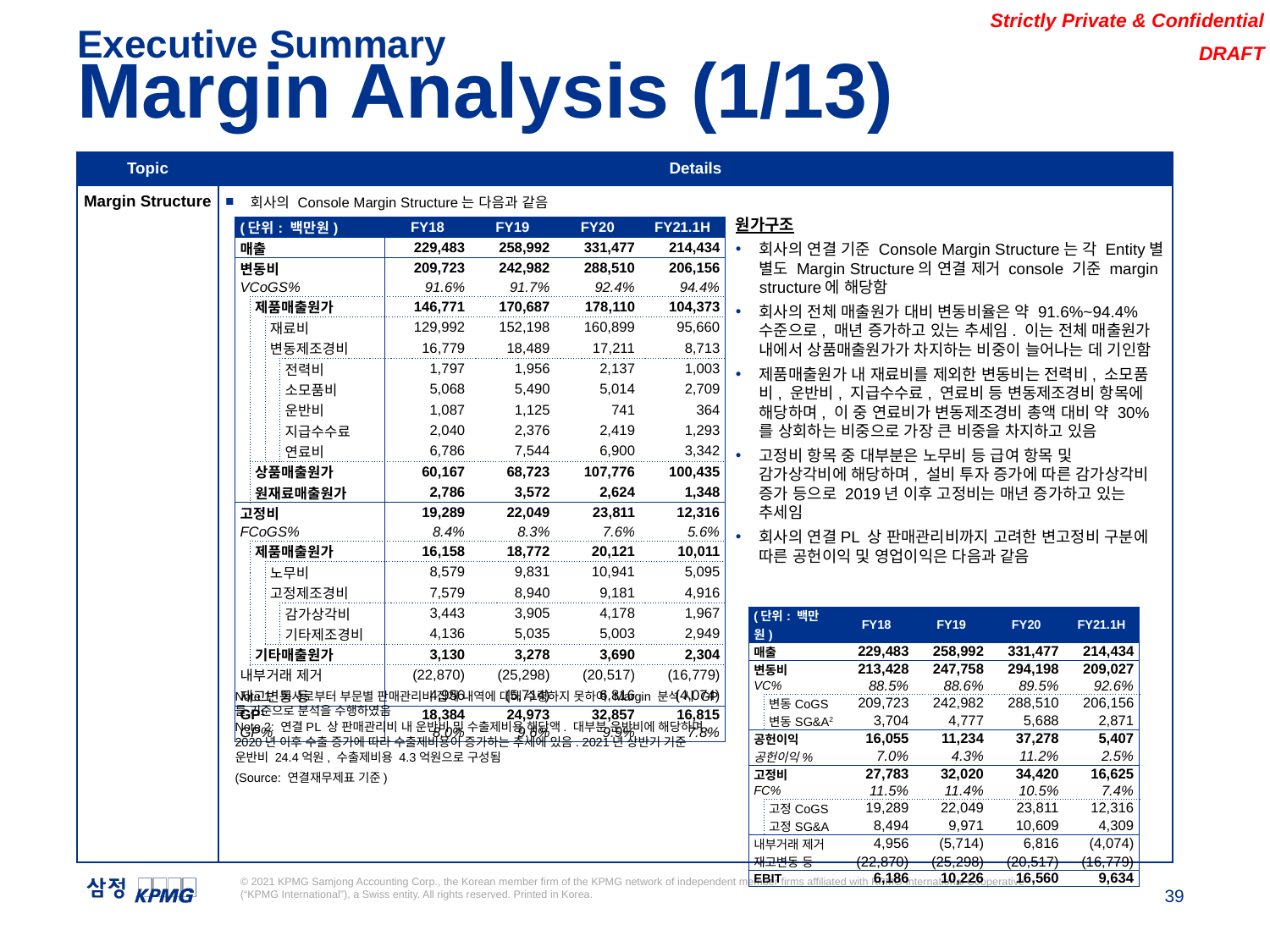

Executive Summary
Margin Analysis (1/13)
| Topic | Details |
| --- | --- |
| Margin Structure | 회사의 Console Margin Structure는 다음과 같음 |
원가구조
회사의 연결 기준 Console Margin Structure는 각 Entity별 별도 Margin Structure의 연결 제거 console 기준 margin structure에 해당함
회사의 전체 매출원가 대비 변동비율은 약 91.6%~94.4% 수준으로, 매년 증가하고 있는 추세임. 이는 전체 매출원가 내에서 상품매출원가가 차지하는 비중이 늘어나는 데 기인함
제품매출원가 내 재료비를 제외한 변동비는 전력비, 소모품비, 운반비, 지급수수료, 연료비 등 변동제조경비 항목에 해당하며, 이 중 연료비가 변동제조경비 총액 대비 약 30%를 상회하는 비중으로 가장 큰 비중을 차지하고 있음
고정비 항목 중 대부분은 노무비 등 급여 항목 및 감가상각비에 해당하며, 설비 투자 증가에 따른 감가상각비 증가 등으로 2019년 이후 고정비는 매년 증가하고 있는 추세임
회사의 연결PL 상 판매관리비까지 고려한 변고정비 구분에 따른 공헌이익 및 영업이익은 다음과 같음

| (단위: 백만원) |  |  |  | FY18 | FY19 | FY20 | FY21.1H |
| --- | --- | --- | --- | --- | --- | --- | --- |
| 매출 |  |  |  | 229,483 | 258,992 | 331,477 | 214,434 |
| 변동비 |  |  |  | 209,723 | 242,982 | 288,510 | 206,156 |
| VCoGS% |  |  |  | 91.6% | 91.7% | 92.4% | 94.4% |
|  | 제품매출원가 |  |  | 146,771 | 170,687 | 178,110 | 104,373 |
|  |  | 재료비 |  | 129,992 | 152,198 | 160,899 | 95,660 |
|  |  | 변동제조경비 |  | 16,779 | 18,489 | 17,211 | 8,713 |
|  |  |  | 전력비 | 1,797 | 1,956 | 2,137 | 1,003 |
|  |  |  | 소모품비 | 5,068 | 5,490 | 5,014 | 2,709 |
|  |  |  | 운반비 | 1,087 | 1,125 | 741 | 364 |
|  |  |  | 지급수수료 | 2,040 | 2,376 | 2,419 | 1,293 |
|  |  |  | 연료비 | 6,786 | 7,544 | 6,900 | 3,342 |
|  | 상품매출원가 |  |  | 60,167 | 68,723 | 107,776 | 100,435 |
|  | 원재료매출원가 |  |  | 2,786 | 3,572 | 2,624 | 1,348 |
| 고정비 |  |  |  | 19,289 | 22,049 | 23,811 | 12,316 |
| FCoGS% |  |  |  | 8.4% | 8.3% | 7.6% | 5.6% |
|  | 제품매출원가 |  |  | 16,158 | 18,772 | 20,121 | 10,011 |
|  |  | 노무비 |  | 8,579 | 9,831 | 10,941 | 5,095 |
|  |  | 고정제조경비 |  | 7,579 | 8,940 | 9,181 | 4,916 |
|  |  |  | 감가상각비 | 3,443 | 3,905 | 4,178 | 1,967 |
|  |  |  | 기타제조경비 | 4,136 | 5,035 | 5,003 | 2,949 |
|  | 기타매출원가 |  |  | 3,130 | 3,278 | 3,690 | 2,304 |
| 내부거래 제거 |  |  |  | (22,870) | (25,298) | (20,517) | (16,779) |
| 재고변동 등 |  |  |  | 4,956 | (5,714) | 6,816 | (4,074) |
| GP1 |  |  |  | 18,384 | 24,973 | 32,857 | 16,815 |
| GP% |  |  |  | 8.0% | 9.6% | 9.9% | 7.8% |
| (단위: 백만원) |  | FY18 | FY19 | FY20 | FY21.1H |
| --- | --- | --- | --- | --- | --- |
| 매출 |  | 229,483 | 258,992 | 331,477 | 214,434 |
| 변동비 |  | 213,428 | 247,758 | 294,198 | 209,027 |
| VC% |  | 88.5% | 88.6% | 89.5% | 92.6% |
|  | 변동CoGS | 209,723 | 242,982 | 288,510 | 206,156 |
|  | 변동SG&A2 | 3,704 | 4,777 | 5,688 | 2,871 |
| 공헌이익 |  | 16,055 | 11,234 | 37,278 | 5,407 |
| 공헌이익% |  | 7.0% | 4.3% | 11.2% | 2.5% |
| 고정비 |  | 27,783 | 32,020 | 34,420 | 16,625 |
| FC% |  | 11.5% | 11.4% | 10.5% | 7.4% |
|  | 고정CoGS | 19,289 | 22,049 | 23,811 | 12,316 |
|  | 고정SG&A | 8,494 | 9,971 | 10,609 | 4,309 |
| 내부거래 제거 |  | 4,956 | (5,714) | 6,816 | (4,074) |
| 재고변동 등 |  | (22,870) | (25,298) | (20,517) | (16,779) |
| EBIT |  | 6,186 | 10,226 | 16,560 | 9,634 |
Note 1: 회사로부터 부문별 판매관리비 집계 내역에 대해 수령하지 못하여 Margin 분석 시 GP를 기준으로 분석을 수행하였음
Note 2: 연결PL 상 판매관리비 내 운반비 및 수출제비용 해당액. 대부분 운반비에 해당하며, 2020년 이후 수출 증가에 따라 수출제비용이 증가하는 추세에 있음. 2021년 상반기 기준 운반비 24.4억원, 수출제비용 4.3억원으로 구성됨
(Source: 연결재무제표 기준)